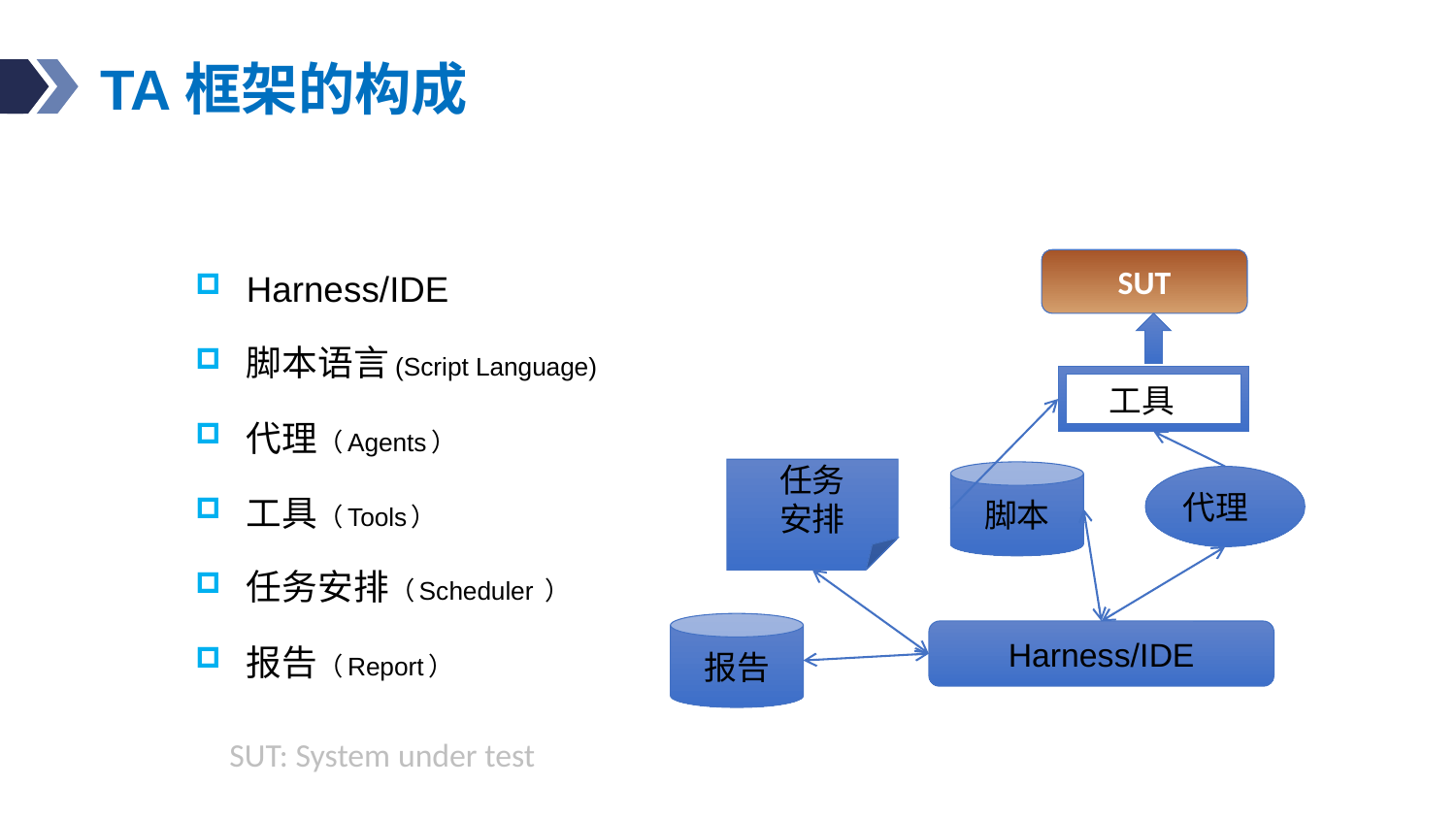

# TA框架的构成
Harness/IDE
脚本语言(Script Language)
代理（Agents）
工具（Tools）
任务安排（Scheduler ）
报告（Report）
SUT

工具
任务
安排
脚本
代理
报告
Harness/IDE
SUT: System under test